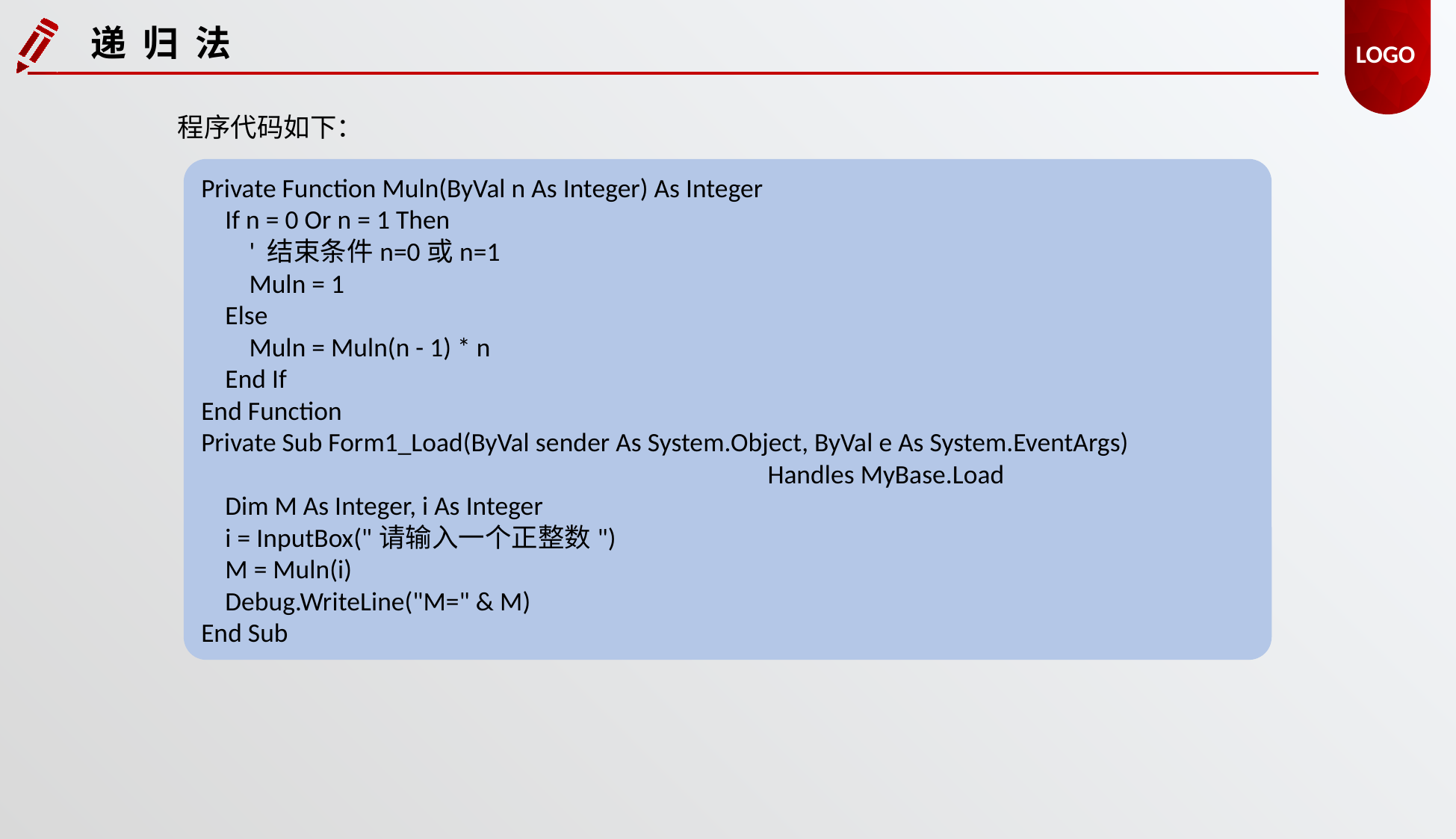

递  归  法
程序代码如下：
Private Function Muln(ByVal n As Integer) As Integer
    If n = 0 Or n = 1 Then
        ' 结束条件n=0或n=1
        Muln = 1
    Else
        Muln = Muln(n - 1) * n
    End If
End Function
Private Sub Form1_Load(ByVal sender As System.Object, ByVal e As System.EventArgs)
					 Handles MyBase.Load
    Dim M As Integer, i As Integer
    i = InputBox("请输入一个正整数")
    M = Muln(i)
    Debug.WriteLine("M=" & M)
End Sub